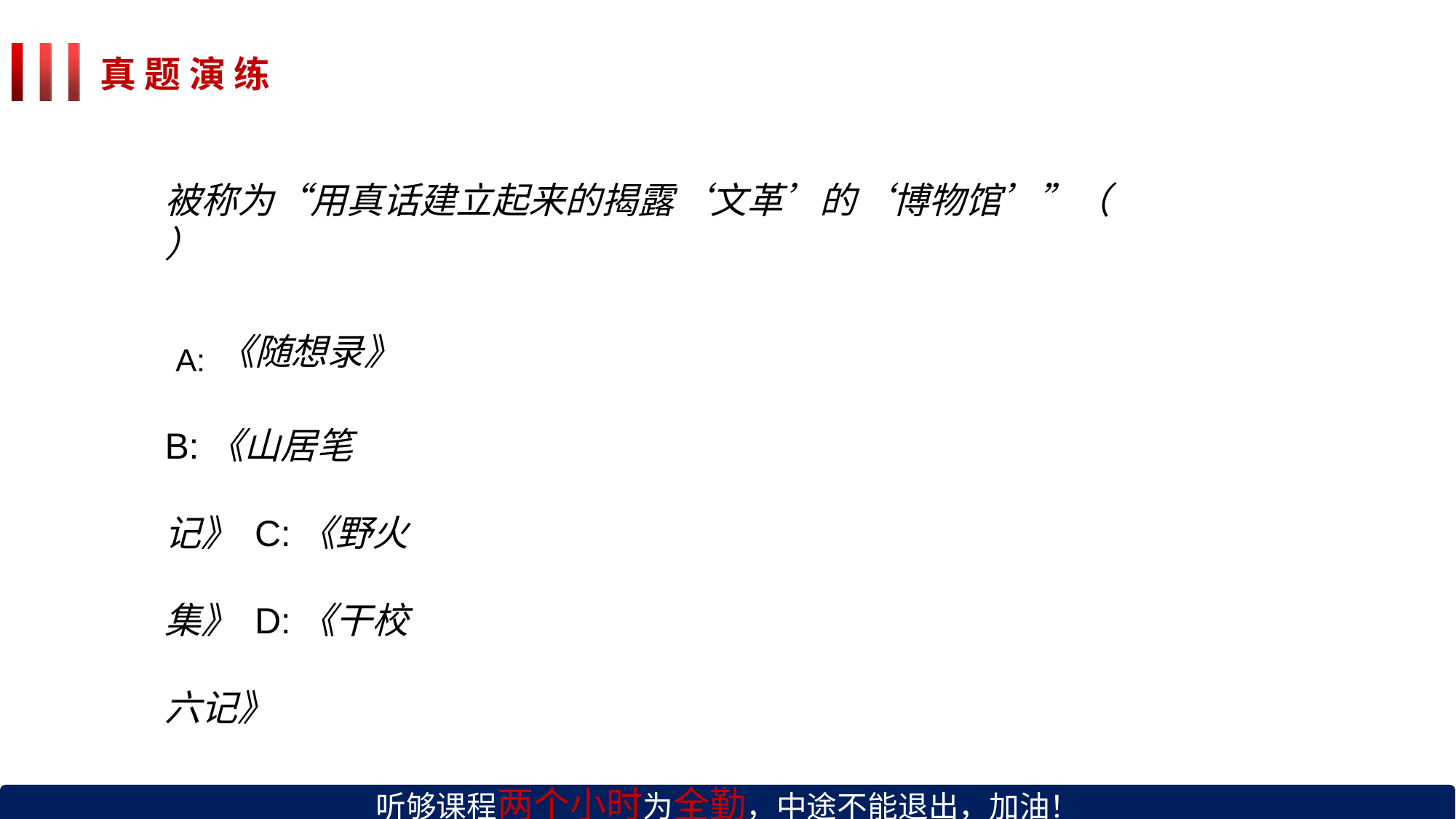

# 真 题 演 练
被称为“用真话建立起来的揭露‘文革’的‘博物馆’”（	）

A:《随想录》
B:《山居笔记》 C:《野火集》 D:《干校六记》
81

听够课程两个小时为全勤，中途不能退出，加油！